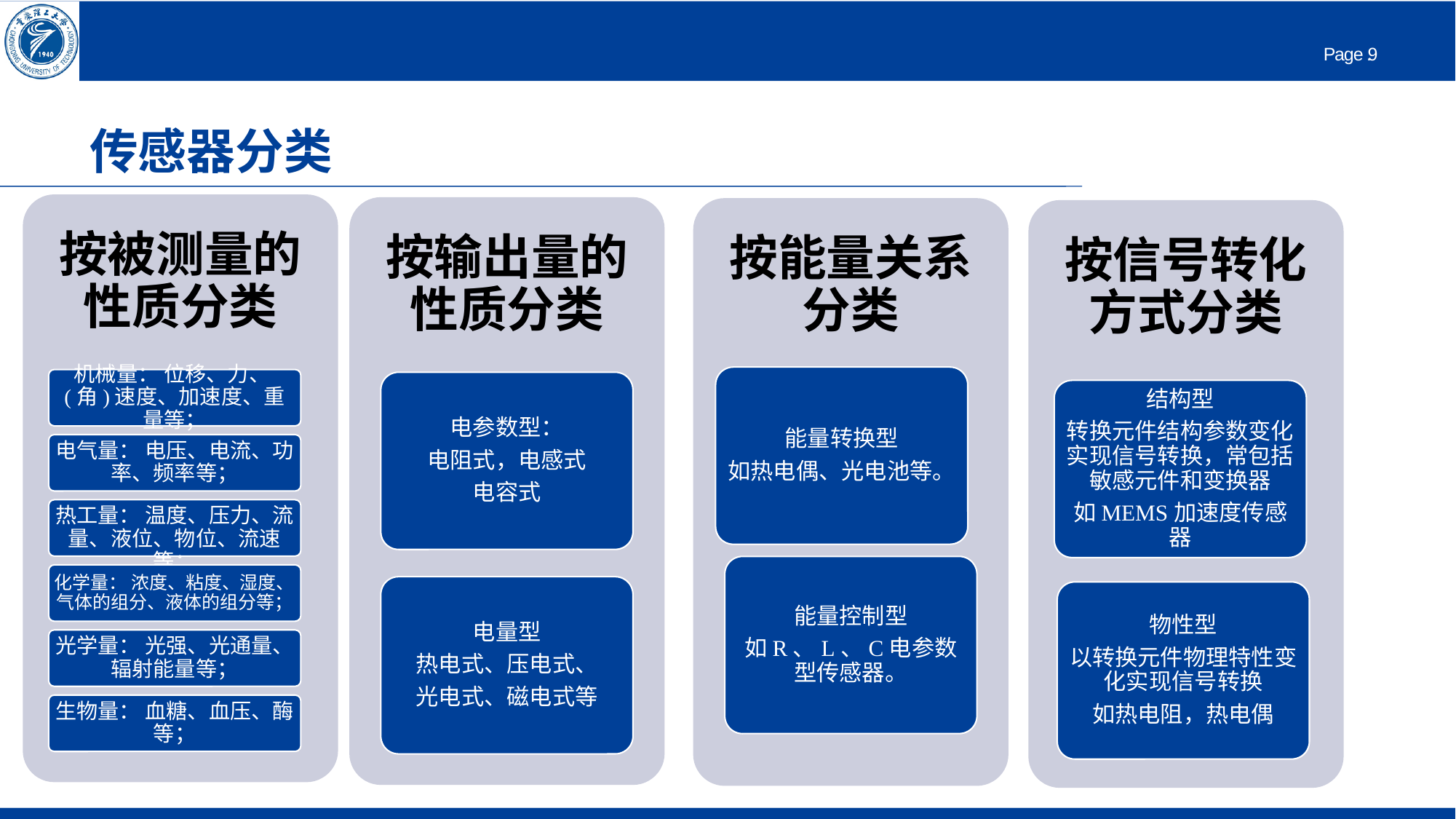

# 传感器分类

按被测量的性质分类

按输出量的性质分类

按能量关系分类

按信号转化方式分类

能量转换型
如热电偶、光电池等。

机械量： 位移、力、(角)速度、加速度、重量等；

电参数型：
电阻式，电感式
电容式

结构型
转换元件结构参数变化实现信号转换，常包括敏感元件和变换器
如MEMS加速度传感器

电气量： 电压、电流、功率、频率等；

热工量： 温度、压力、流量、液位、物位、流速等；

能量控制型
如R、L、C电参数型传感器。

化学量： 浓度、粘度、湿度、气体的组分、液体的组分等；

电量型
热电式、压电式、
光电式、磁电式等

物性型
以转换元件物理特性变化实现信号转换
如热电阻，热电偶

光学量： 光强、光通量、辐射能量等；

生物量： 血糖、血压、酶等；